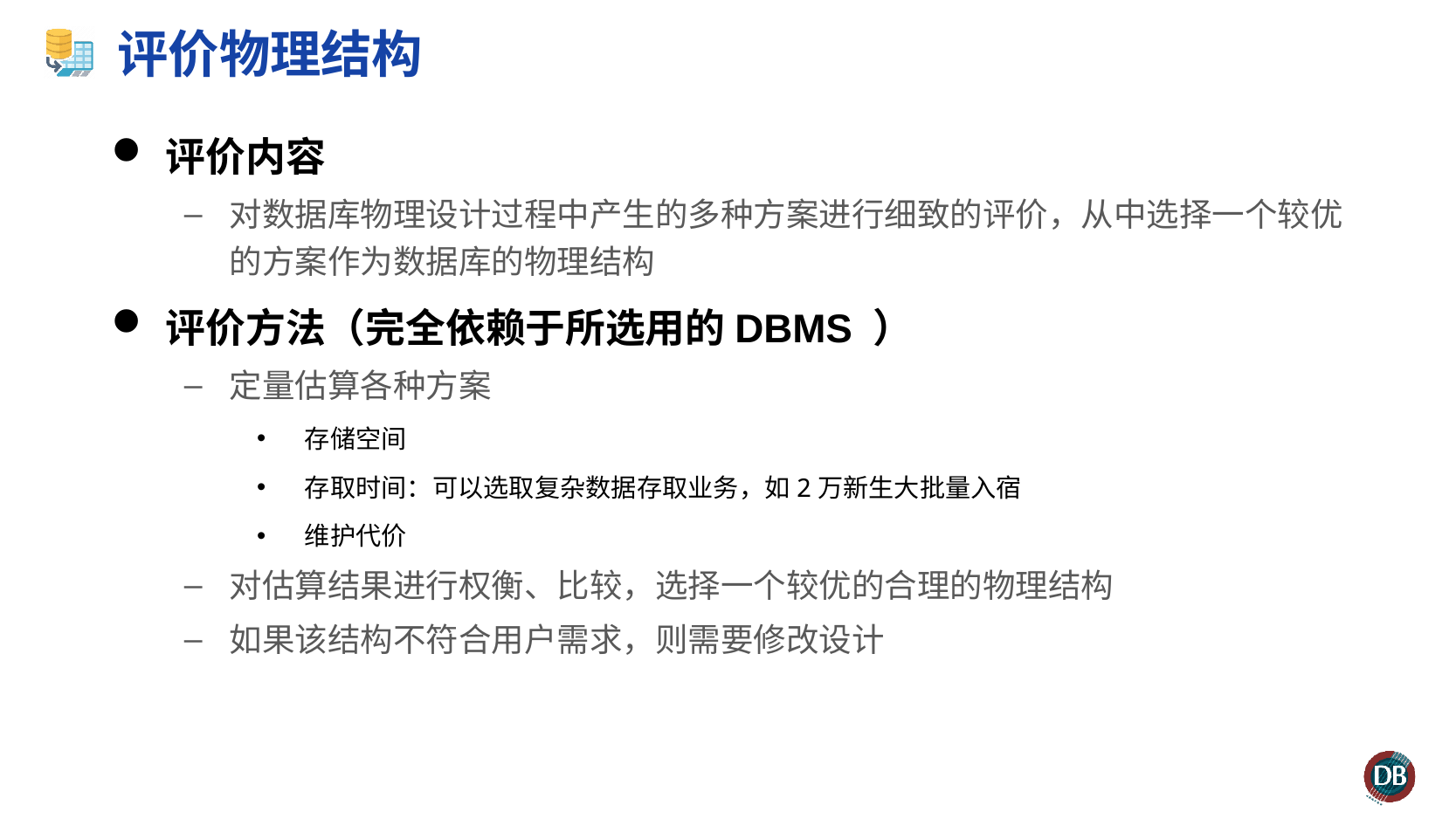

# 评价物理结构
评价内容
对数据库物理设计过程中产生的多种方案进行细致的评价，从中选择一个较优的方案作为数据库的物理结构
评价方法（完全依赖于所选用的DBMS ）
定量估算各种方案
 存储空间
 存取时间：可以选取复杂数据存取业务，如2万新生大批量入宿
 维护代价
对估算结果进行权衡、比较，选择一个较优的合理的物理结构
如果该结构不符合用户需求，则需要修改设计